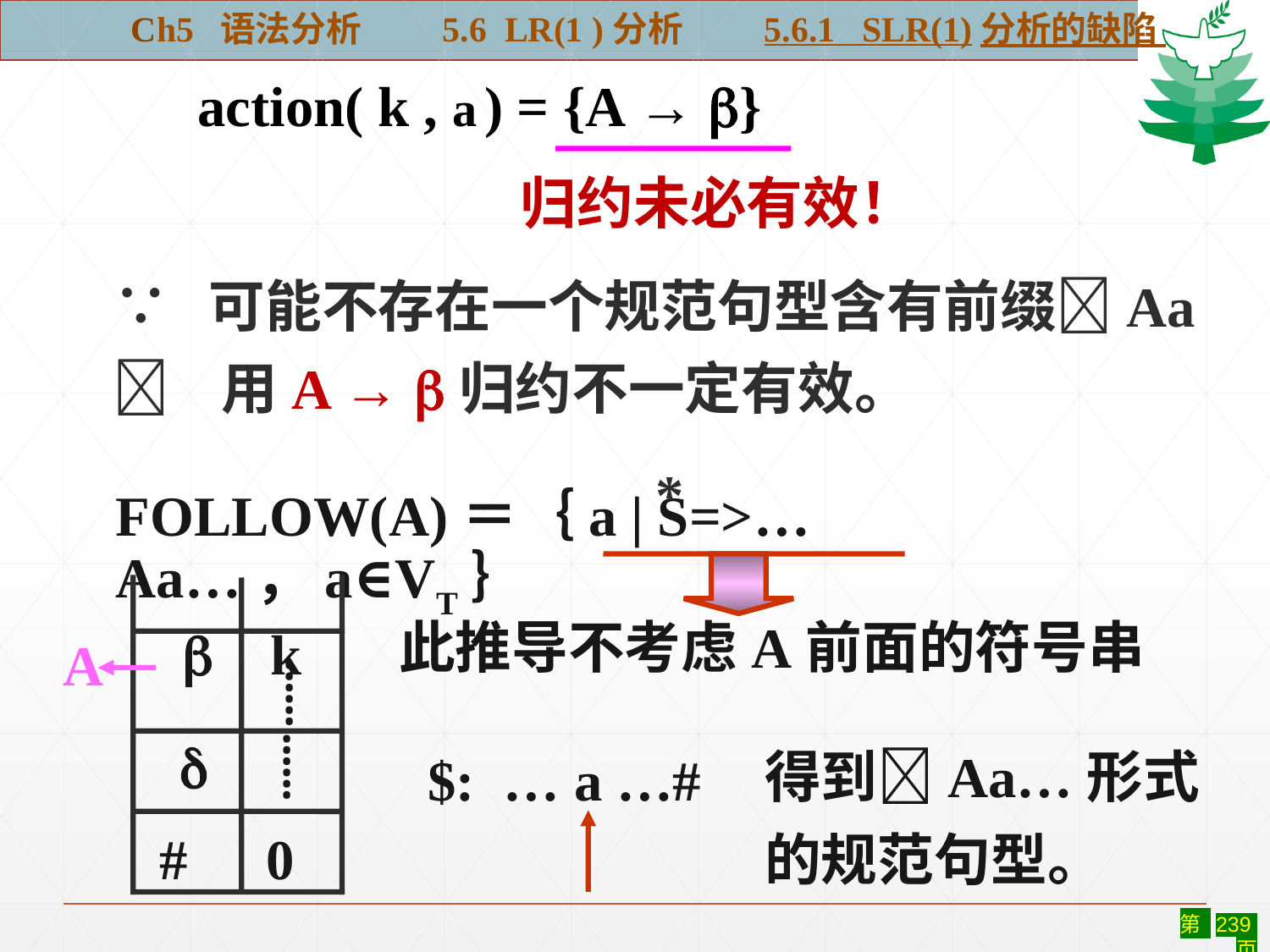

Ch5  语法分析         5.6  LR(1 )分析         5.6.1   SLR(1)分析的缺陷
	action( k , a ) = {A → β}

归约未必有效！
∵  可能不存在一个规范句型含有前缀δAa
∴   用A → β归约不一定有效。
*
FOLLOW(A)＝｛a | S=>…Aa…，a∈VT｝

此推导不考虑A前面的符号串

β    k
       ⸽
δ     ⸽

 #     0

A

得到δAa…形式
的规范句型。
$:  … a …#